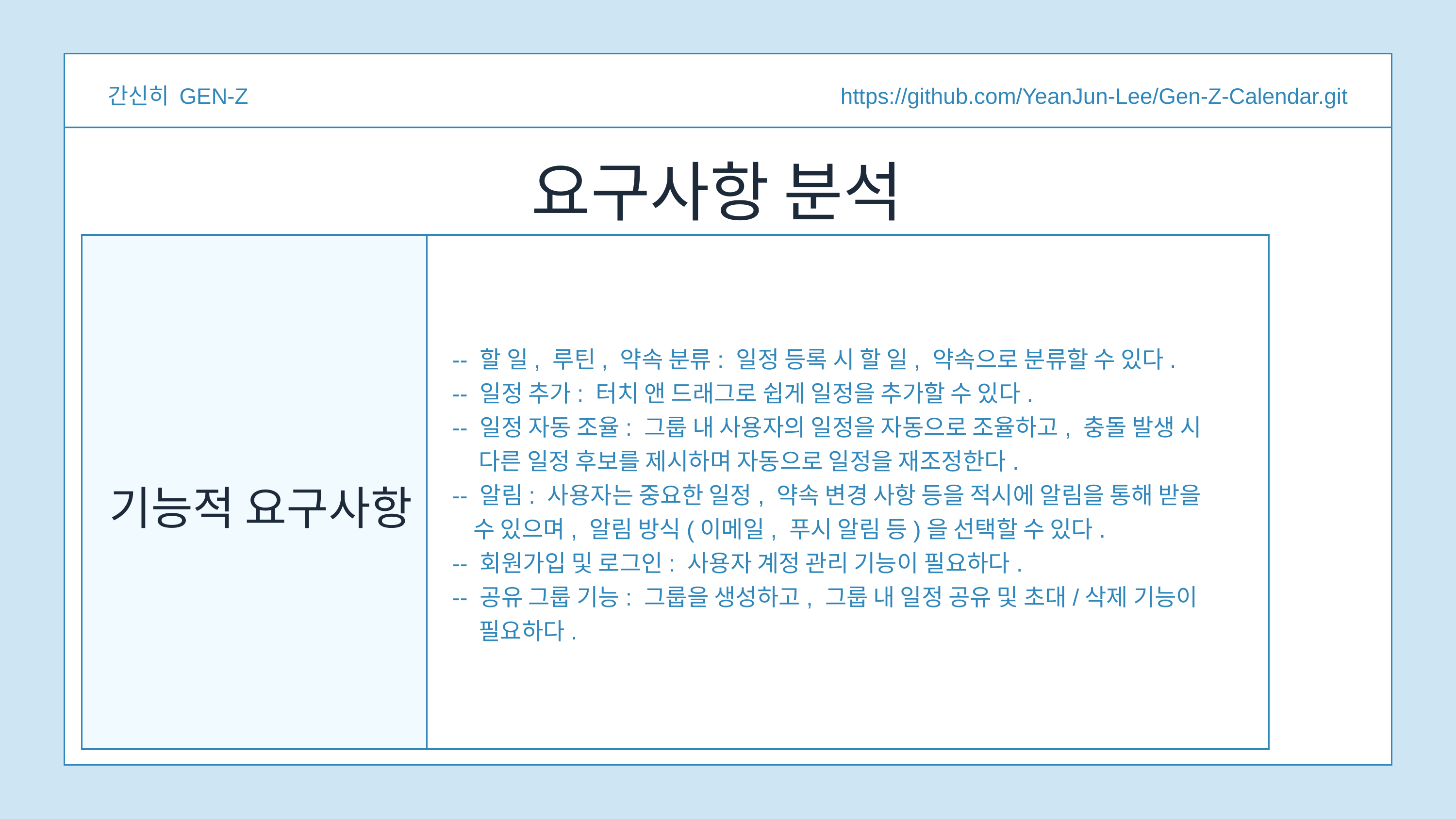

간신히 GEN-Z
https://github.com/YeanJun-Lee/Gen-Z-Calendar.git

요구사항 분석

-- 할 일, 루틴, 약속 분류: 일정 등록 시 할 일, 약속으로 분류할 수 있다.
-- 일정 추가: 터치 앤 드래그로 쉽게 일정을 추가할 수 있다.
-- 일정 자동 조율: 그룹 내 사용자의 일정을 자동으로 조율하고, 충돌 발생 시
    다른 일정 후보를 제시하며 자동으로 일정을 재조정한다.
-- 알림: 사용자는 중요한 일정, 약속 변경 사항 등을 적시에 알림을 통해 받을
   수 있으며, 알림 방식(이메일, 푸시 알림 등)을 선택할 수 있다.
-- 회원가입 및 로그인: 사용자 계정 관리 기능이 필요하다.
-- 공유 그룹 기능: 그룹을 생성하고, 그룹 내 일정 공유 및 초대/삭제 기능이
    필요하다.
기능적 요구사항